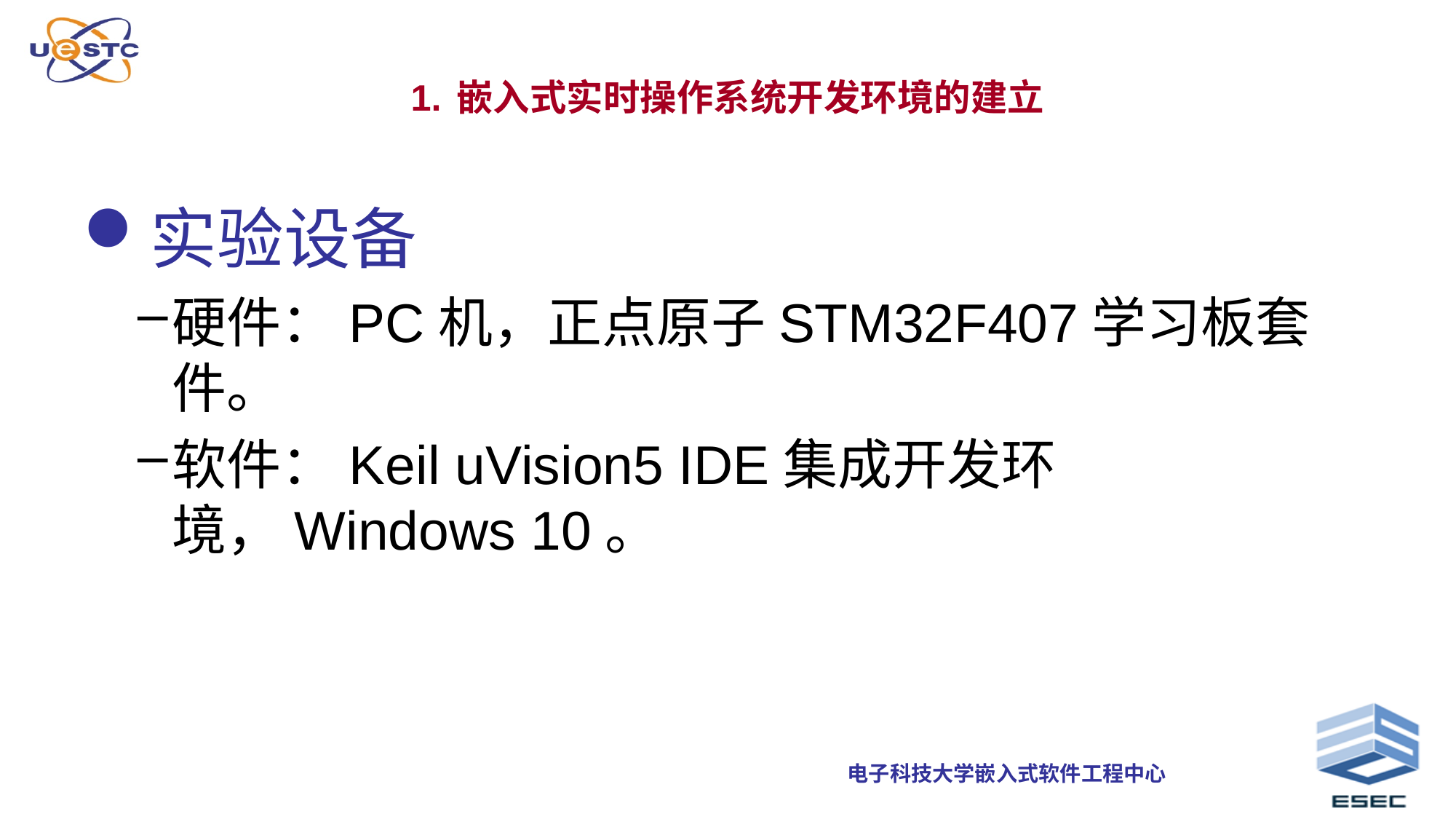

# 1. 嵌入式实时操作系统开发环境的建立
实验设备
硬件：PC机，正点原子STM32F407学习板套件。
软件：Keil uVision5 IDE集成开发环境，Windows 10。